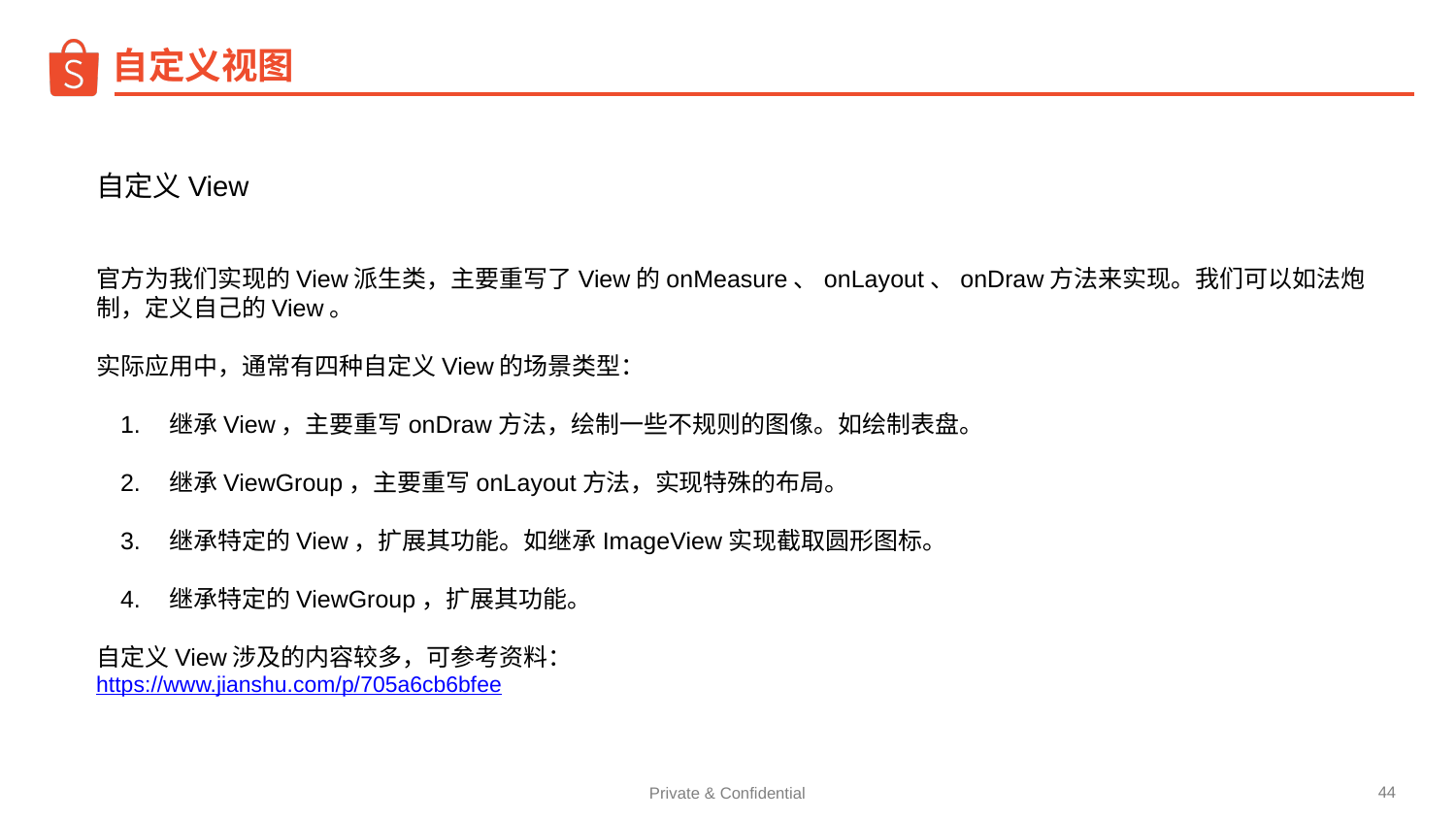

自定义视图
自定义View
官方为我们实现的View派生类，主要重写了View的onMeasure、onLayout、onDraw方法来实现。我们可以如法炮制，定义自己的View。

实际应用中，通常有四种自定义View的场景类型：

继承View，主要重写onDraw方法，绘制一些不规则的图像。如绘制表盘。

继承ViewGroup，主要重写onLayout方法，实现特殊的布局。

继承特定的View，扩展其功能。如继承ImageView实现截取圆形图标。

继承特定的ViewGroup，扩展其功能。

自定义View涉及的内容较多，可参考资料：
https://www.jianshu.com/p/705a6cb6bfee

44